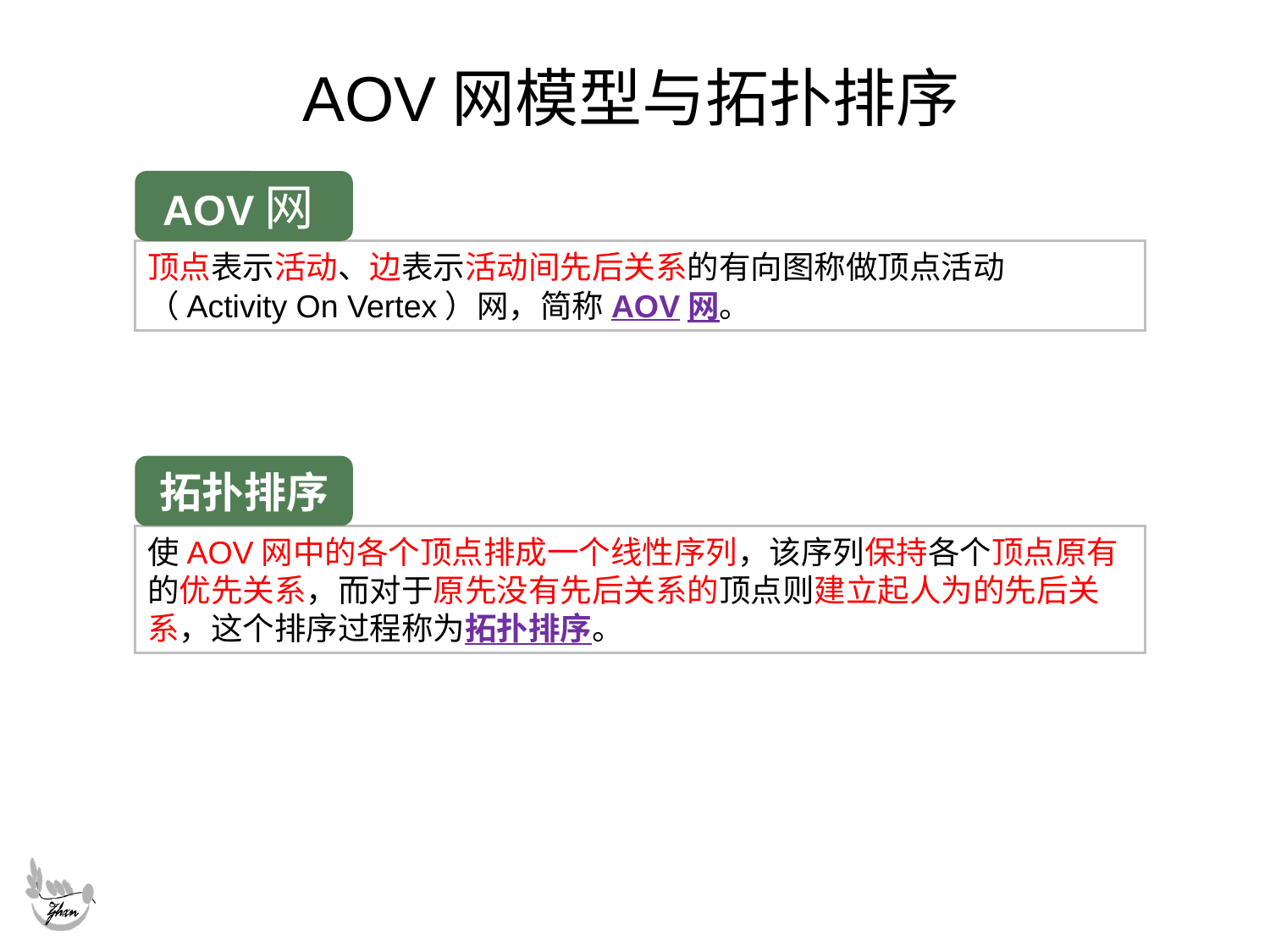

# AOV网模型与拓扑排序
AOV网
顶点表示活动、边表示活动间先后关系的有向图称做顶点活动（Activity On Vertex）网，简称AOV网。
拓扑排序
使AOV网中的各个顶点排成一个线性序列，该序列保持各个顶点原有的优先关系，而对于原先没有先后关系的顶点则建立起人为的先后关系，这个排序过程称为拓扑排序。
143